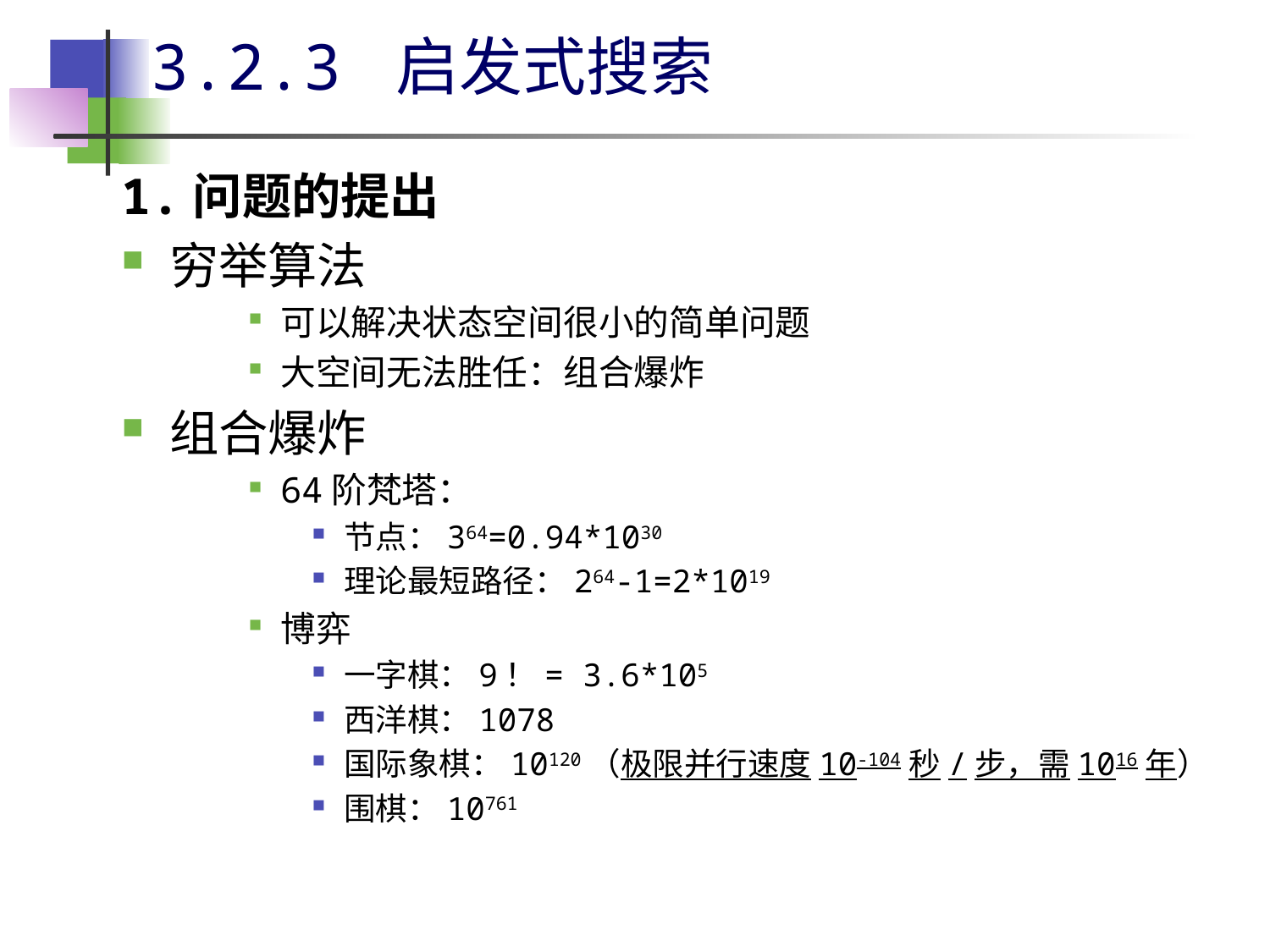

# 3.2.3 启发式搜索
1.问题的提出
穷举算法
可以解决状态空间很小的简单问题
大空间无法胜任：组合爆炸
组合爆炸
64阶梵塔：
节点：364=0.94*1030
理论最短路径：264-1=2*1019
博弈
一字棋：9！= 3.6*105
西洋棋：1078
国际象棋：10120（极限并行速度10-104秒/步，需1016年）
围棋：10761